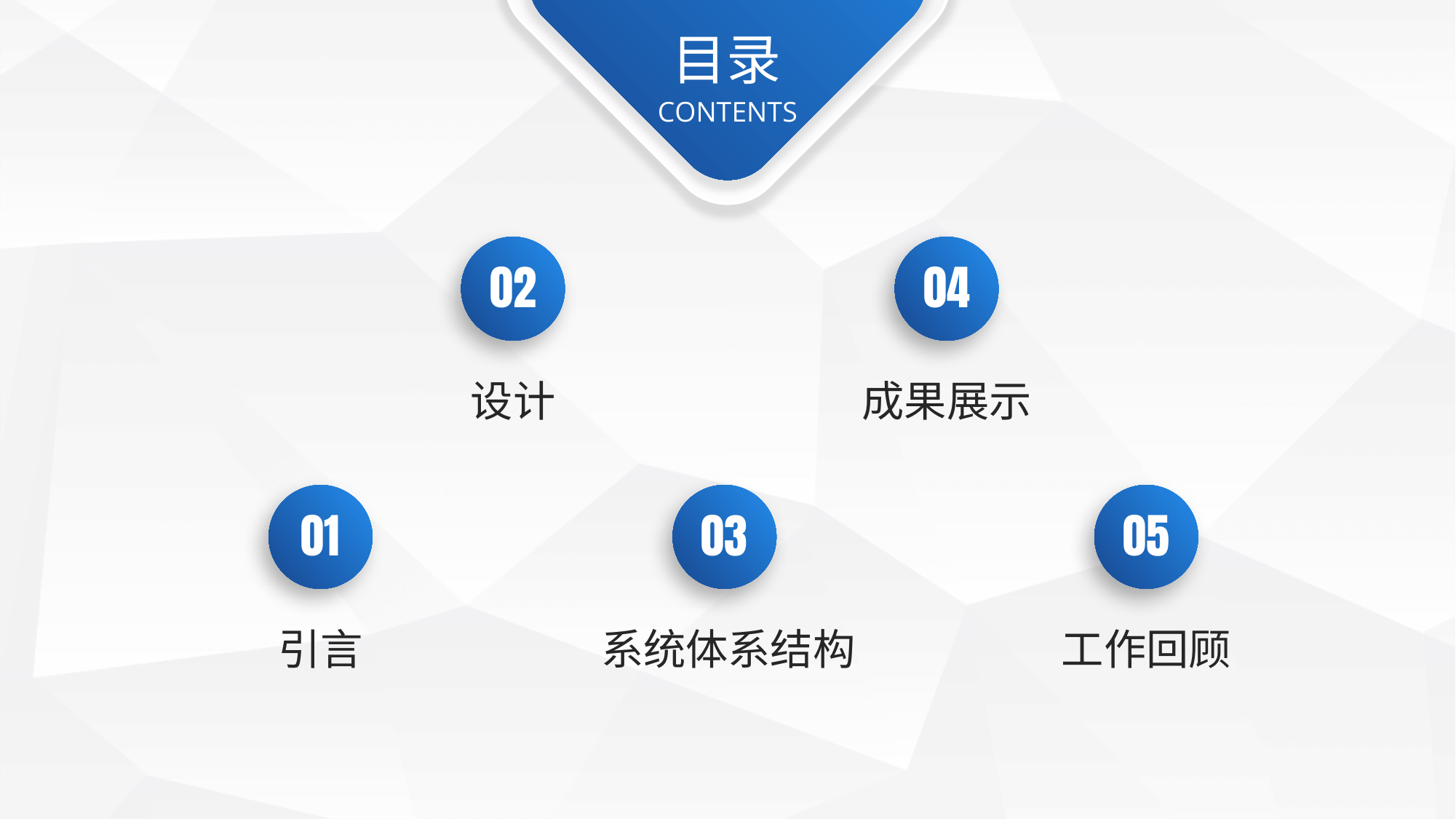

目录
CONTENTS
02
设计
04
成果展示
03
系统体系结构
05
工作回顾
01
引言